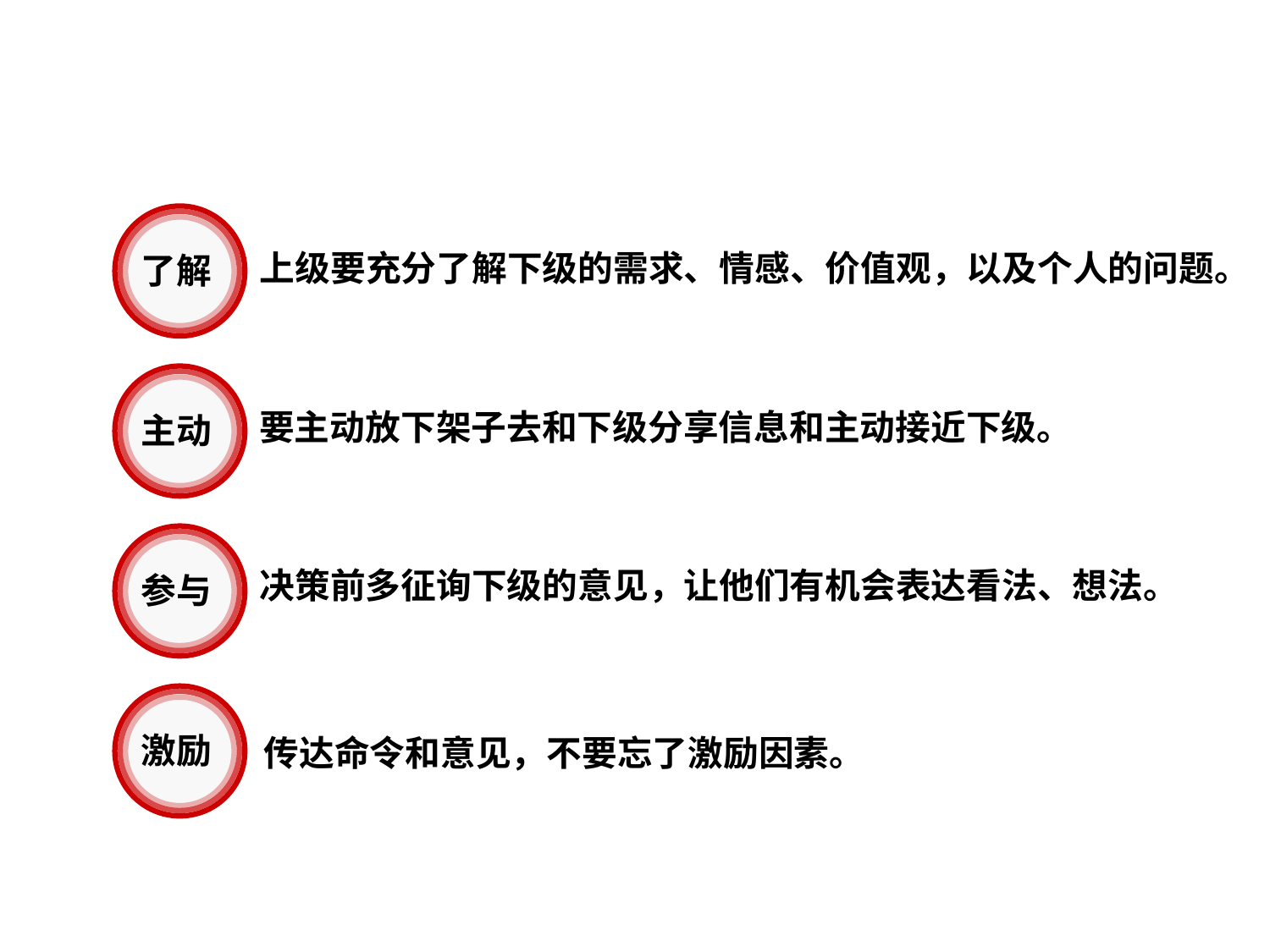

了解
上级要充分了解下级的需求、情感、价值观，以及个人的问题。

主动
要主动放下架子去和下级分享信息和主动接近下级。

参与
决策前多征询下级的意见，让他们有机会表达看法、想法。

激励
传达命令和意见，不要忘了激励因素。